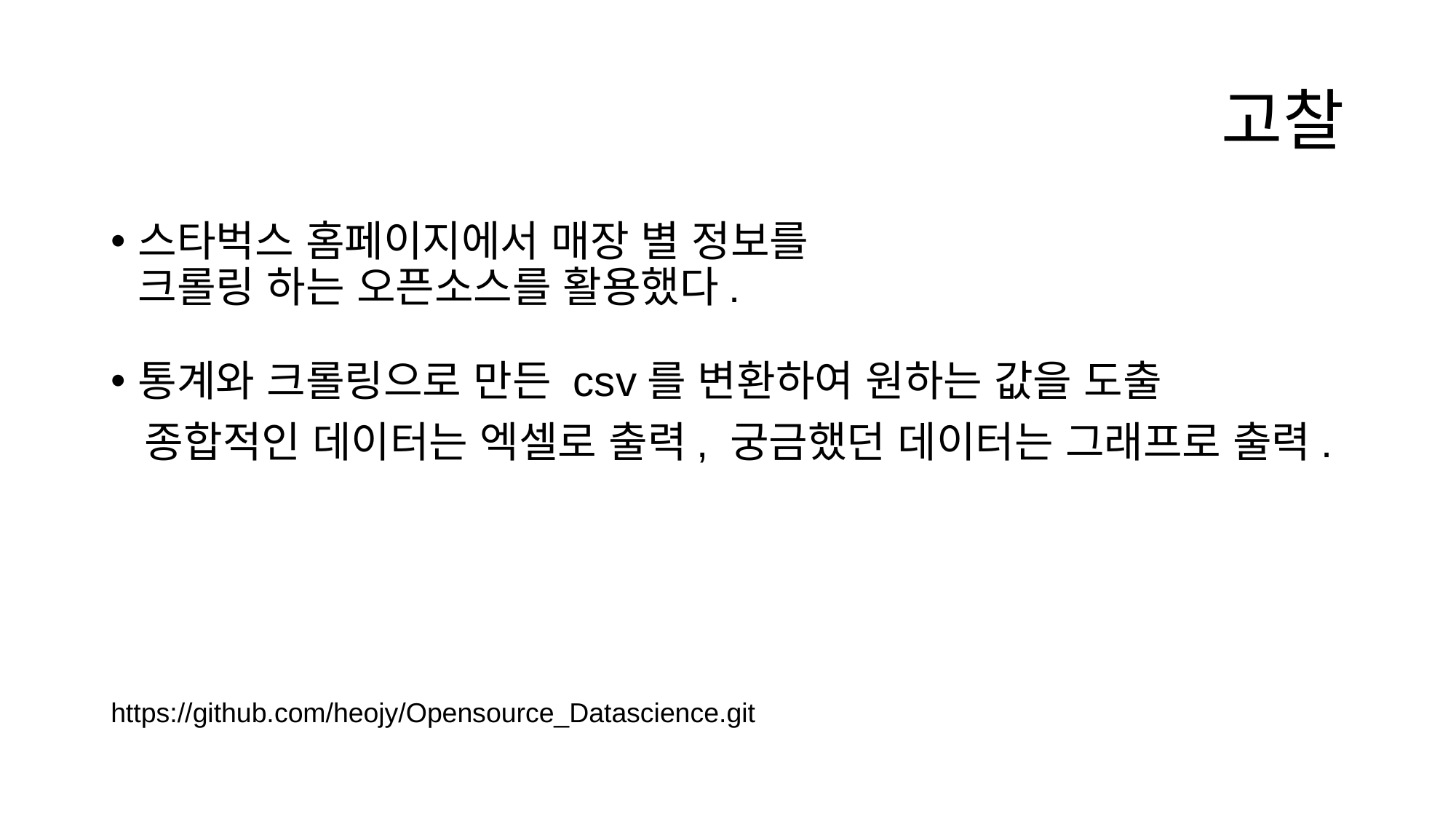

# 고찰
스타벅스 홈페이지에서 매장 별 정보를 					크롤링 하는 오픈소스를 활용했다.

통계와 크롤링으로 만든 csv를 변환하여 원하는 값을 도출
  종합적인 데이터는 엑셀로 출력, 궁금했던 데이터는 그래프로 출력.
https://github.com/heojy/Opensource_Datascience.git